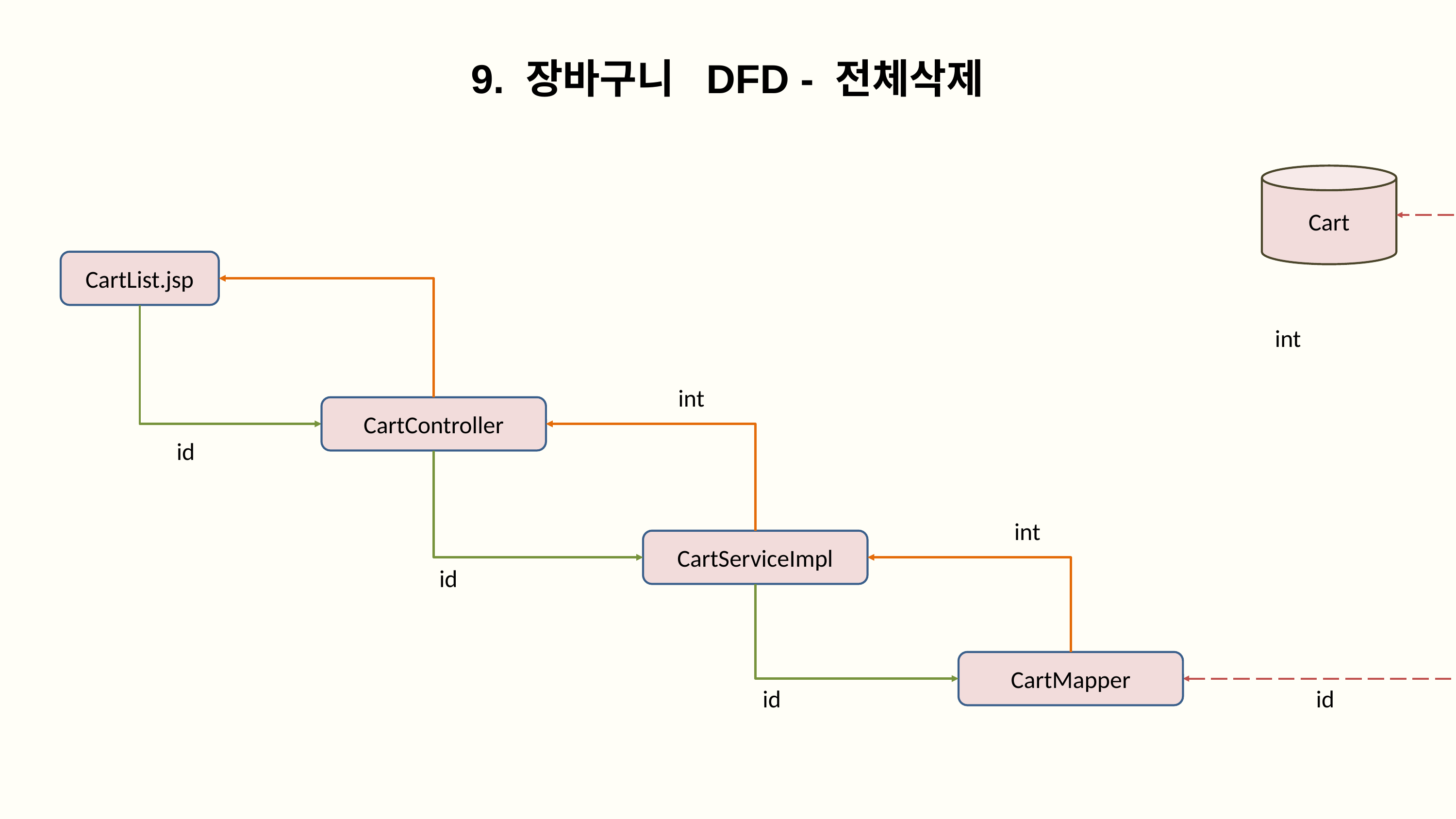

9. 장바구니  DFD - 전체삭제
Cart
CartList.jsp
int
int
CartController
id
int
CartServiceImpl
id
CartMapper
id
id